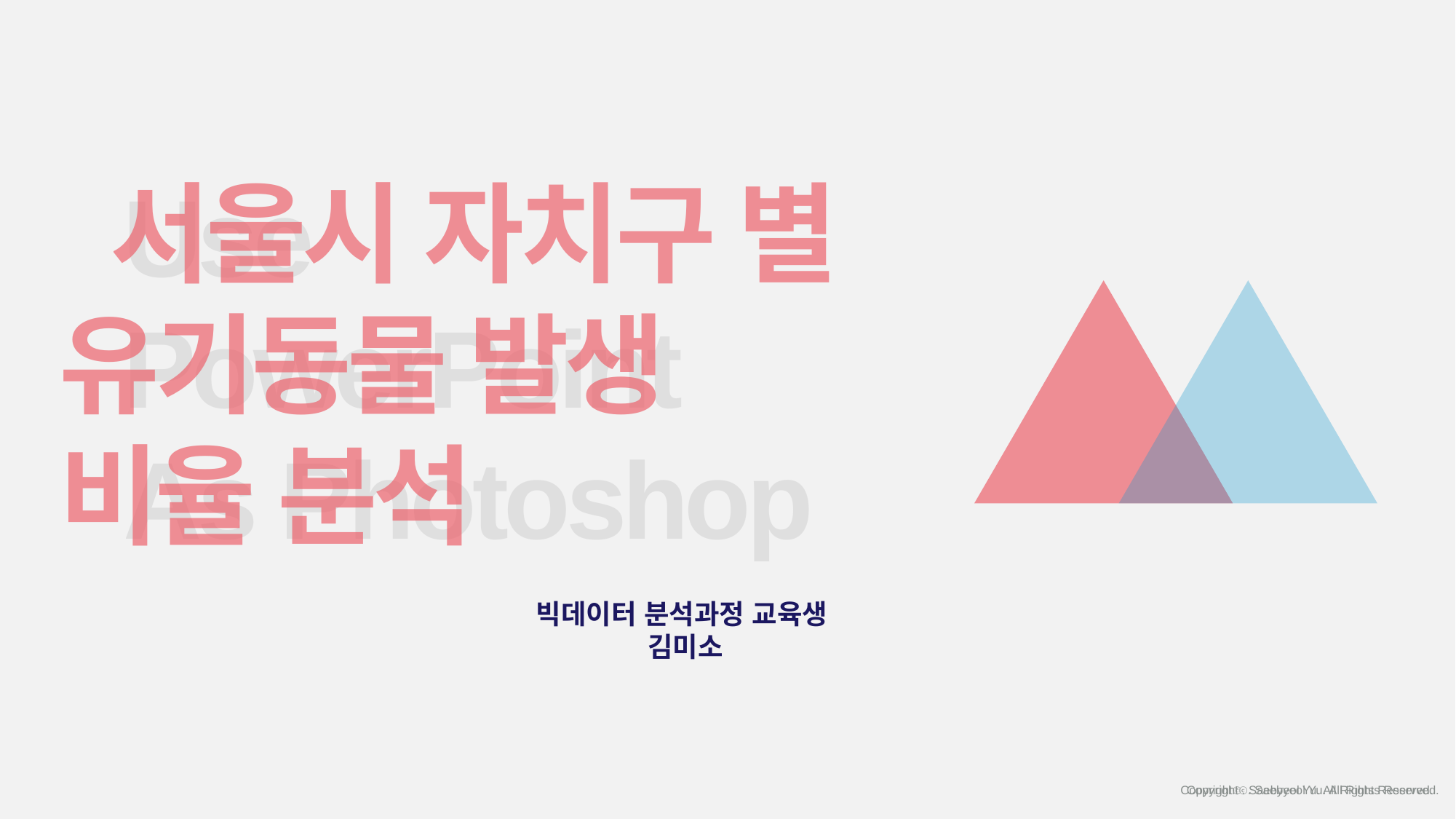

서울시 자치구 별
유기동물 발생
비율 분석

Use
PowerPoint
As Photoshop

빅데이터 분석과정 교육생
김미소
Copyrightⓒ. Saebyeol Yu. All Rights Reserved.